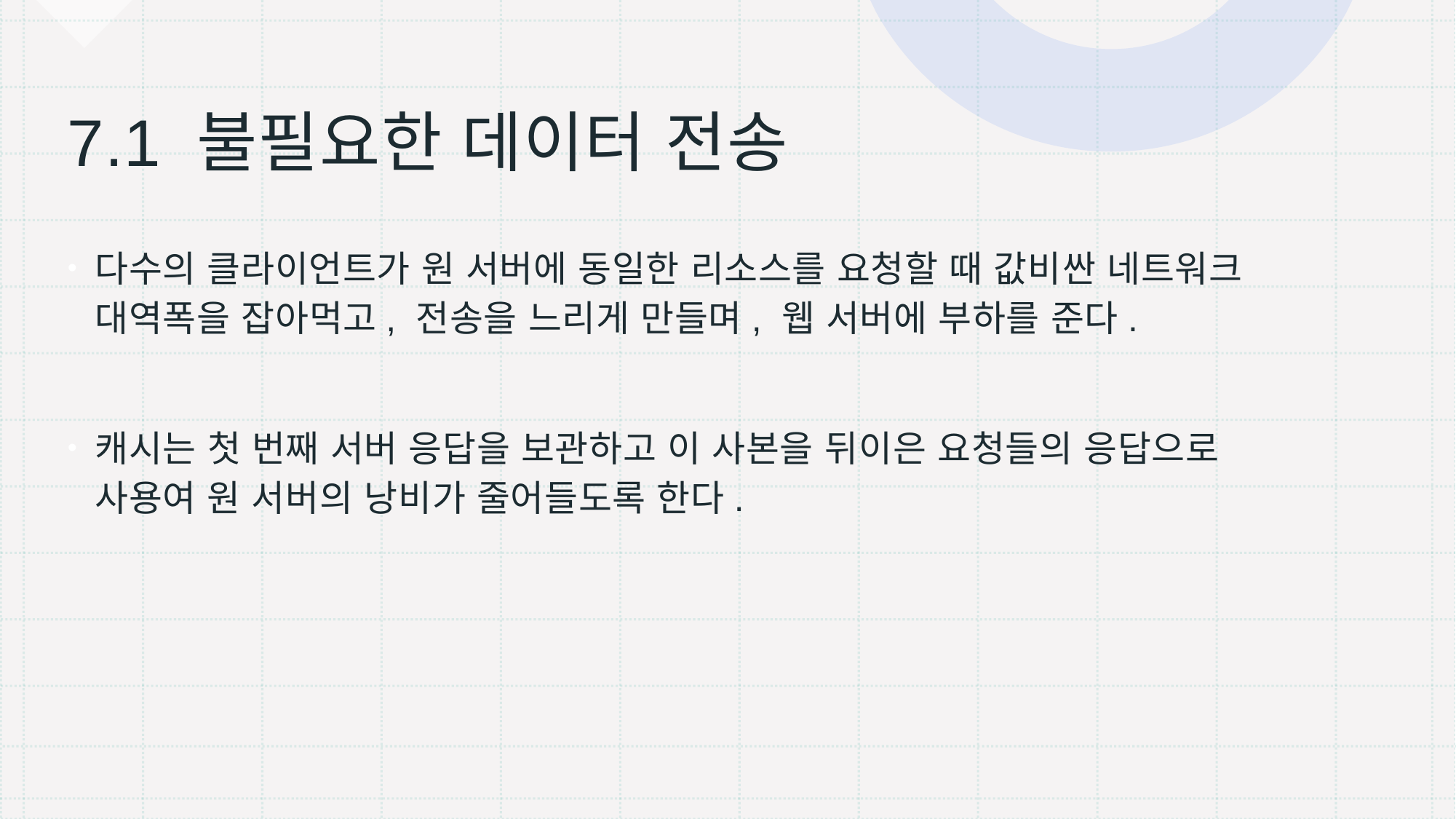

# 7.1 불필요한 데이터 전송
다수의 클라이언트가 원 서버에 동일한 리소스를 요청할 때 값비싼 네트워크 대역폭을 잡아먹고, 전송을 느리게 만들며, 웹 서버에 부하를 준다.

캐시는 첫 번째 서버 응답을 보관하고 이 사본을 뒤이은 요청들의 응답으로 사용여 원 서버의 낭비가 줄어들도록 한다.